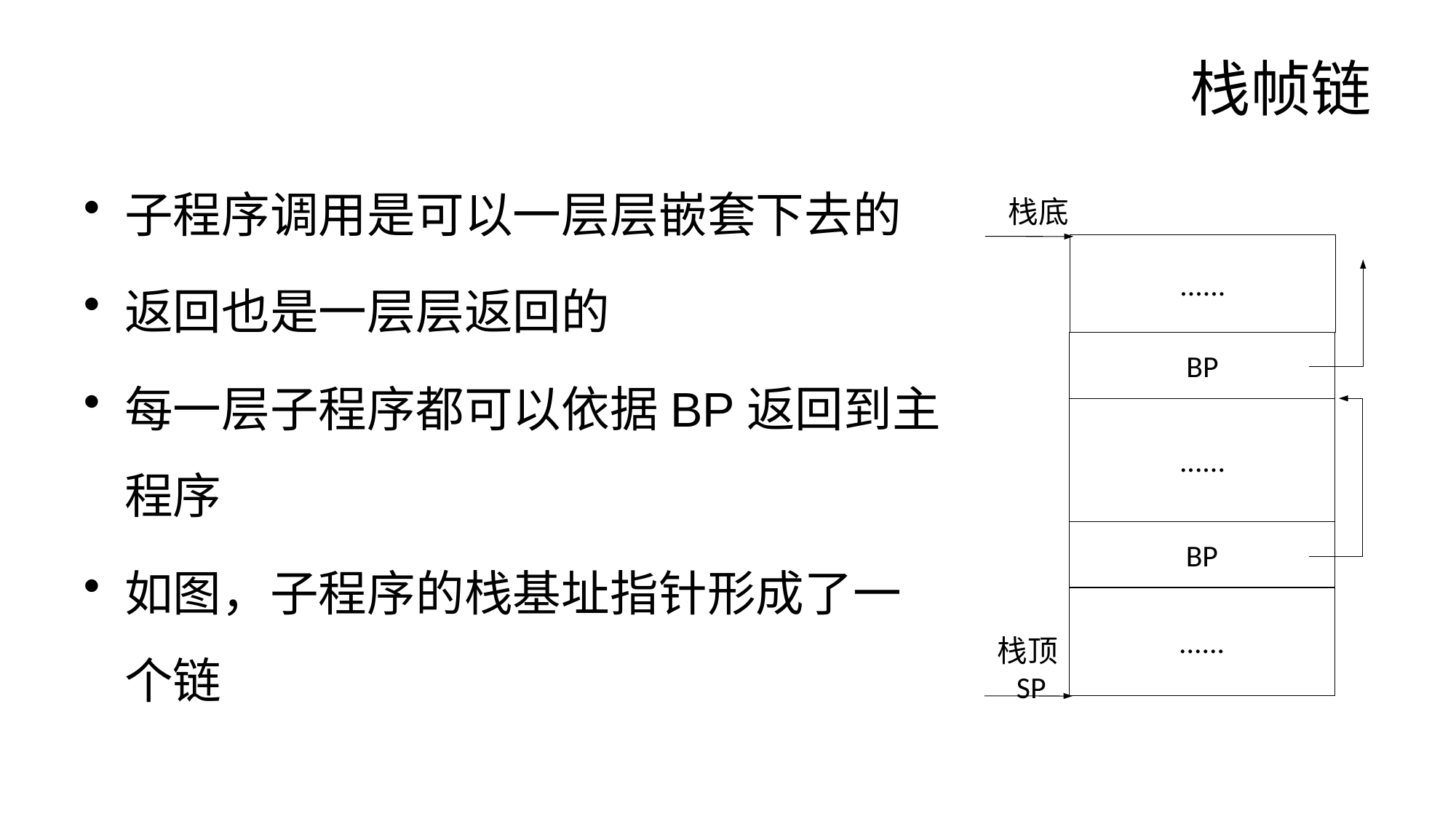

# 栈帧链
子程序调用是可以一层层嵌套下去的
返回也是一层层返回的
每一层子程序都可以依据BP返回到主程序
如图，子程序的栈基址指针形成了一个链
栈底
......

BP

......
BP
......
栈顶SP